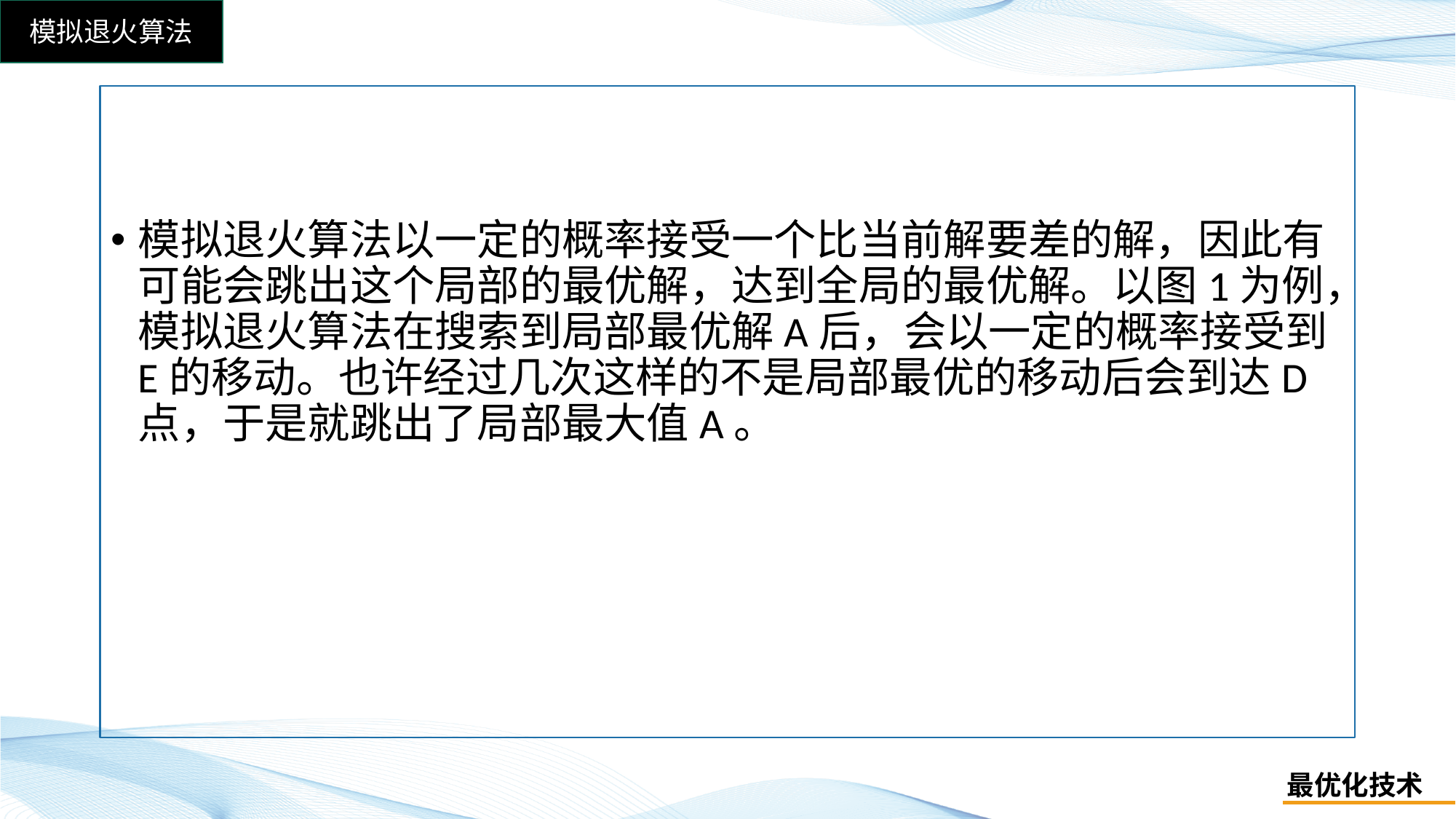

模拟退火算法以一定的概率接受一个比当前解要差的解，因此有可能会跳出这个局部的最优解，达到全局的最优解。以图1为例，模拟退火算法在搜索到局部最优解A后，会以一定的概率接受到E的移动。也许经过几次这样的不是局部最优的移动后会到达D点，于是就跳出了局部最大值A。